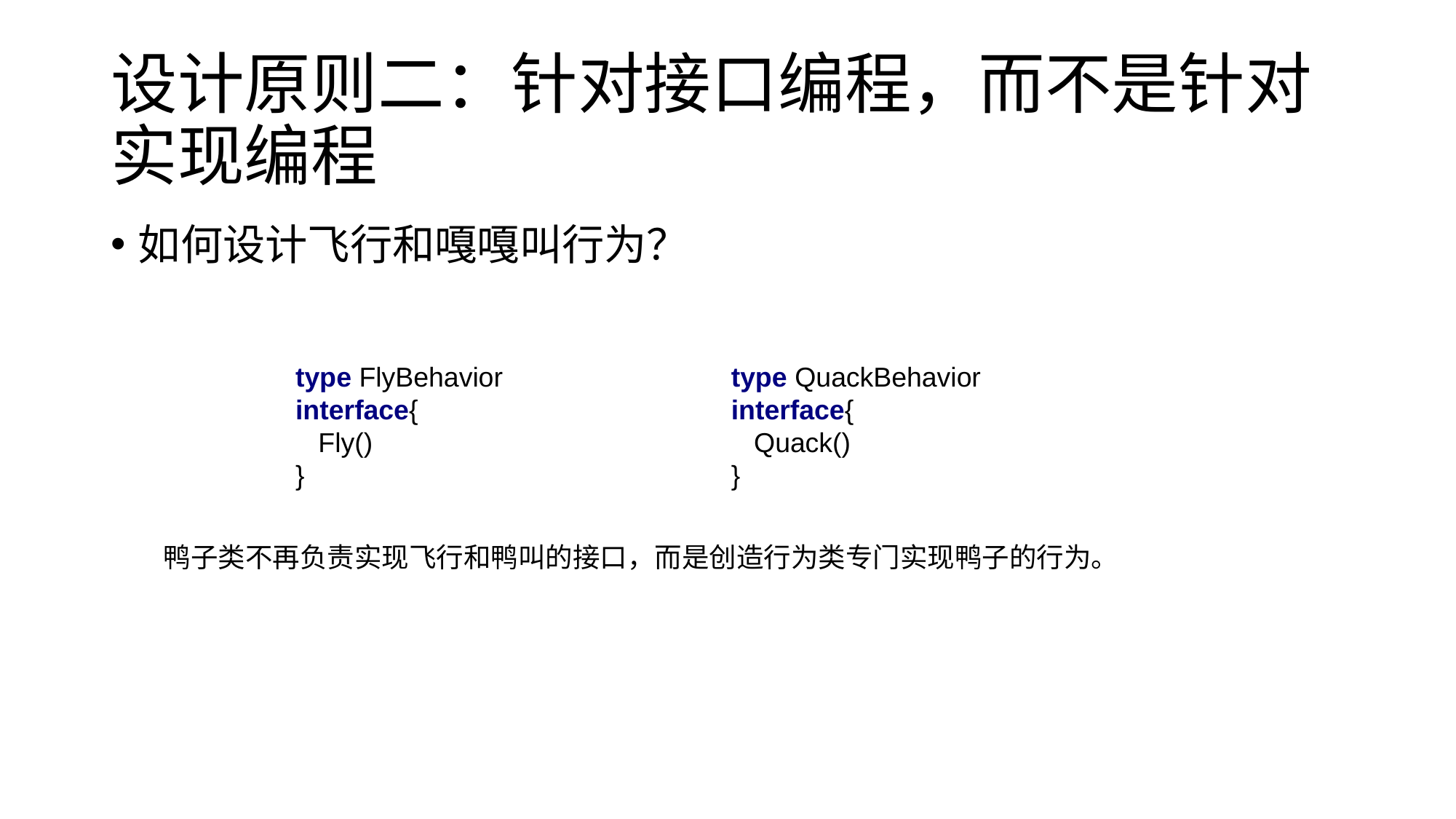

# 设计原则二：针对接口编程，而不是针对实现编程
如何设计飞行和嘎嘎叫行为？
type FlyBehavior interface{
   Fly()
}
type QuackBehavior interface{
   Quack()
}
鸭子类不再负责实现飞行和鸭叫的接口，而是创造行为类专门实现鸭子的行为。